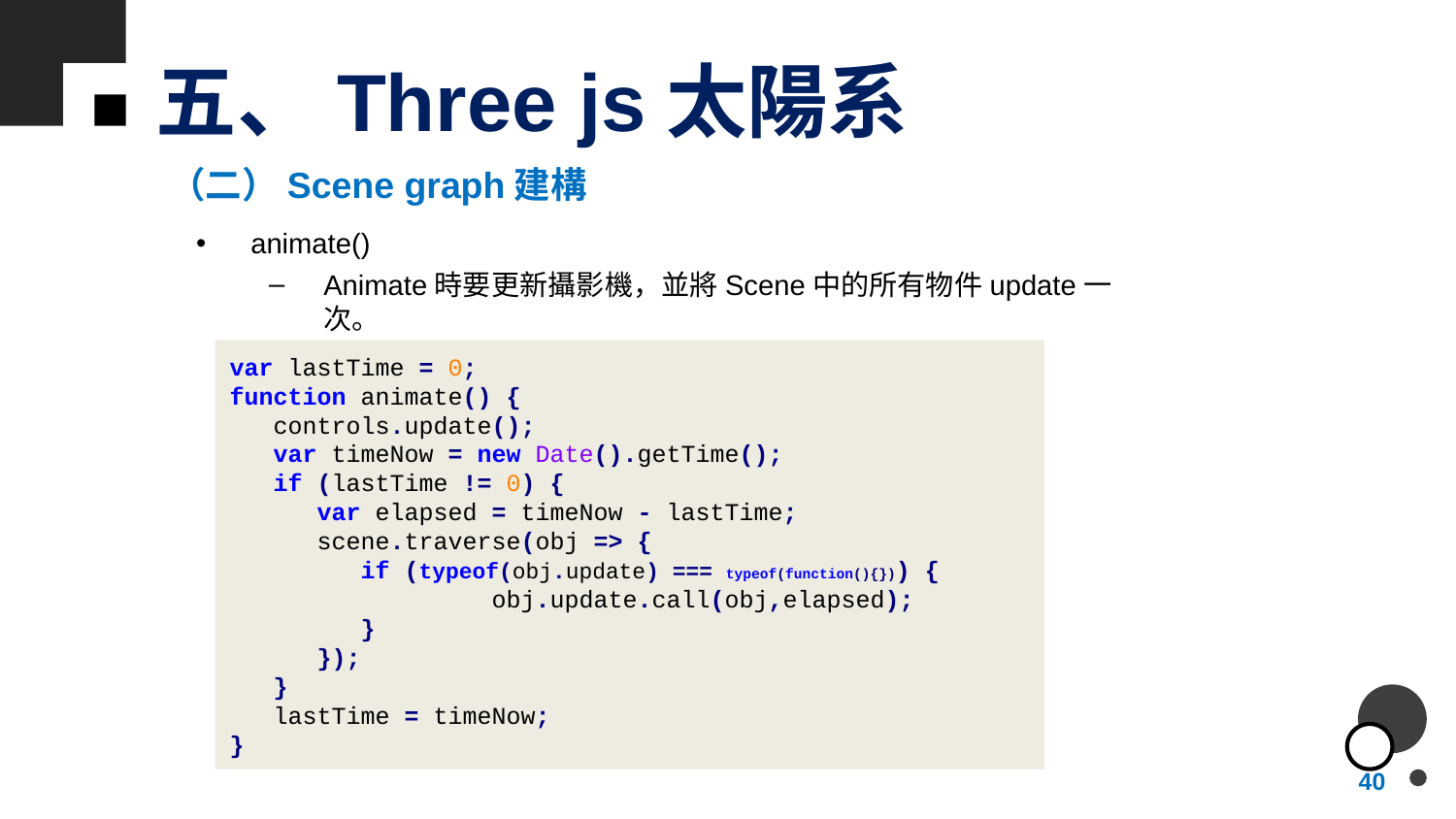

# 五、Three js太陽系
（二）Scene graph建構
animate()
Animate時要更新攝影機，並將Scene中的所有物件update一次。
var lastTime = 0;
function animate() {
   controls.update();
   var timeNow = new Date().getTime();
   if (lastTime != 0) {
      var elapsed = timeNow - lastTime;
      scene.traverse(obj => {
         if (typeof(obj.update) === typeof(function(){})) {
   	        obj.update.call(obj,elapsed);
         }
      });
   }
   lastTime = timeNow;
}

40